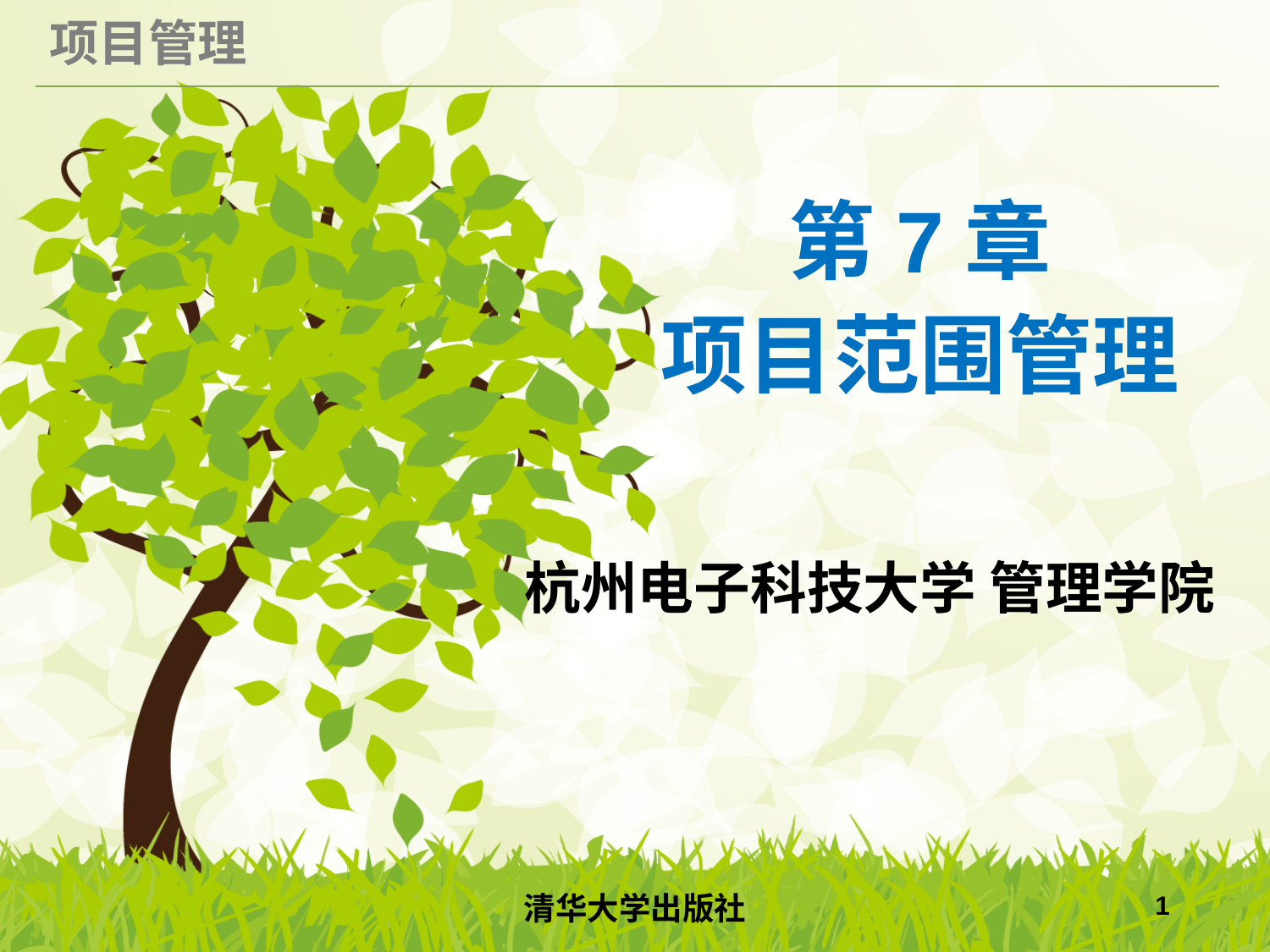

# 第7章 项目范围管理
杭州电子科技大学 管理学院
清华大学出版社
1